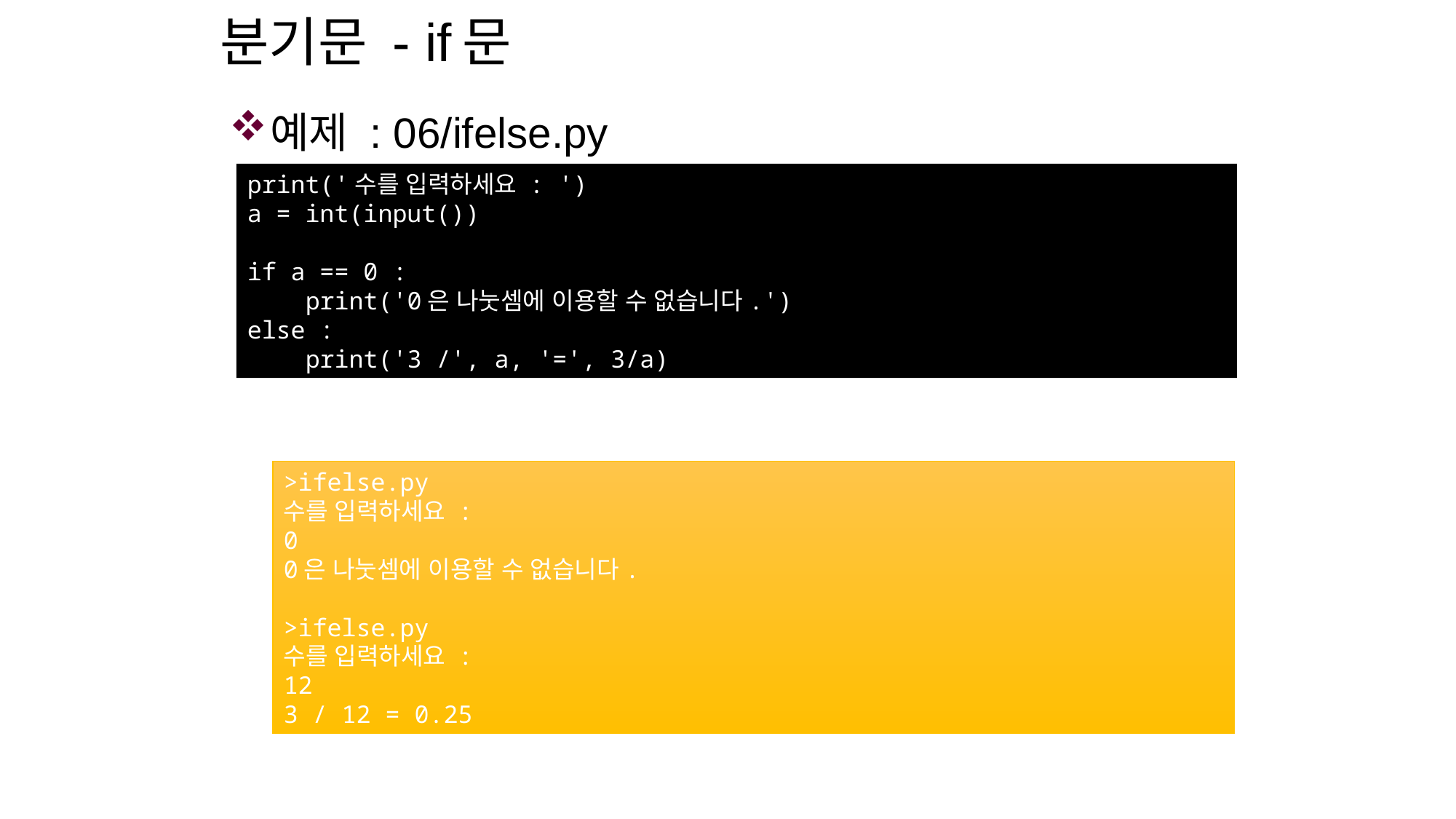

# 분기문 - if문
예제 : 06/ifelse.py

실행 결과
print('수를 입력하세요 : ')
a = int(input())

if a == 0 :
    print('0은 나눗셈에 이용할 수 없습니다.')
else :
    print('3 /', a, '=', 3/a)
>ifelse.py
수를 입력하세요 :
0
0은 나눗셈에 이용할 수 없습니다.

>ifelse.py
수를 입력하세요 :
12
3 / 12 = 0.25